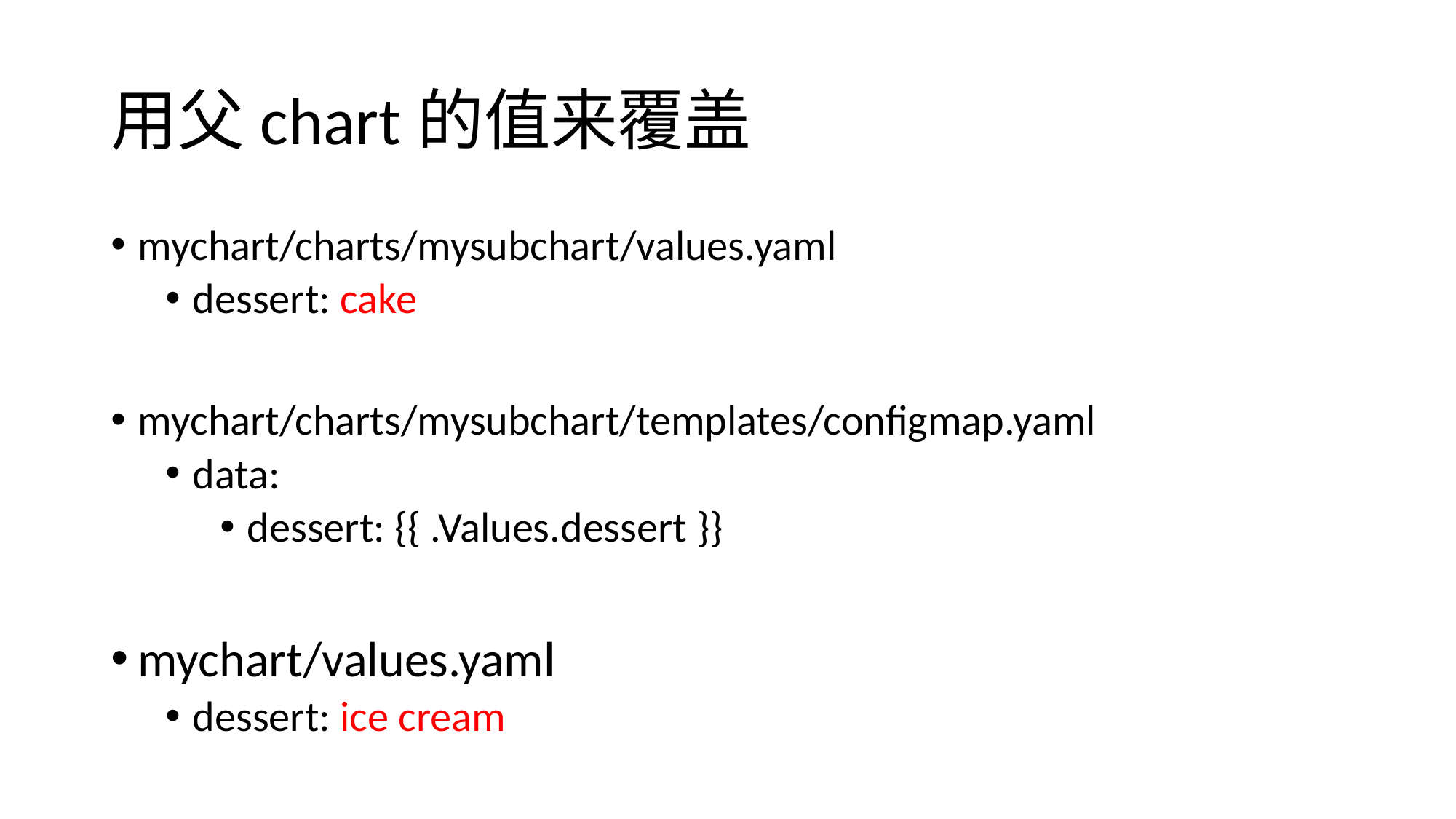

# 用父chart的值来覆盖
mychart/charts/mysubchart/values.yaml
dessert: cake

mychart/charts/mysubchart/templates/configmap.yaml
data:
dessert: {{ .Values.dessert }}

mychart/values.yaml
dessert: ice cream